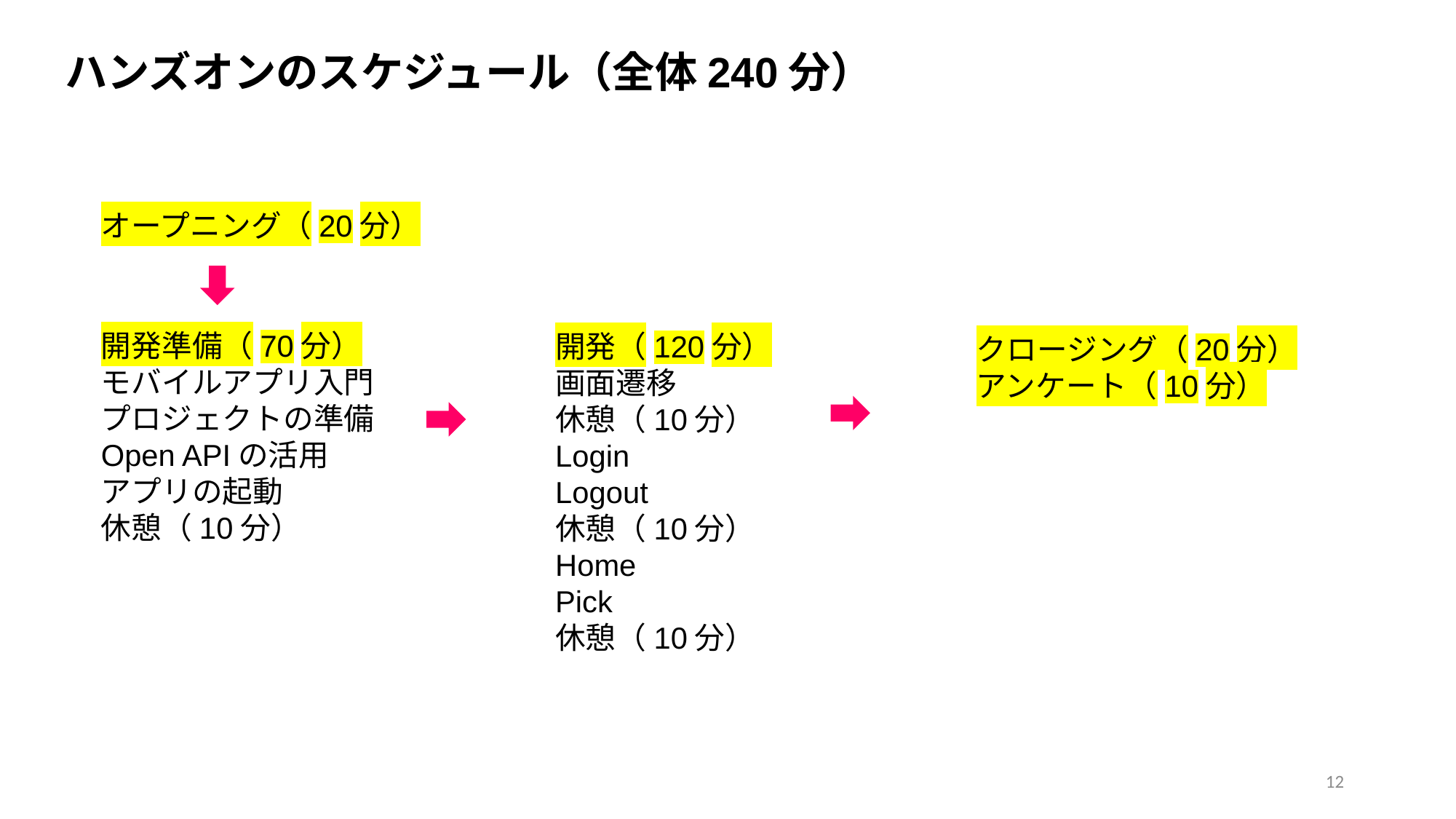

ハンズオンのスケジュール（全体240分）
オープニング（20分）

開発準備（70分）
モバイルアプリ入門
プロジェクトの準備
Open APIの活用
アプリの起動
休憩（10分）
開発（120分）
画面遷移
休憩（10分）
Login
Logout
休憩（10分）
Home
Pick
休憩（10分）
クロージング（20分）
アンケート（10分）

12